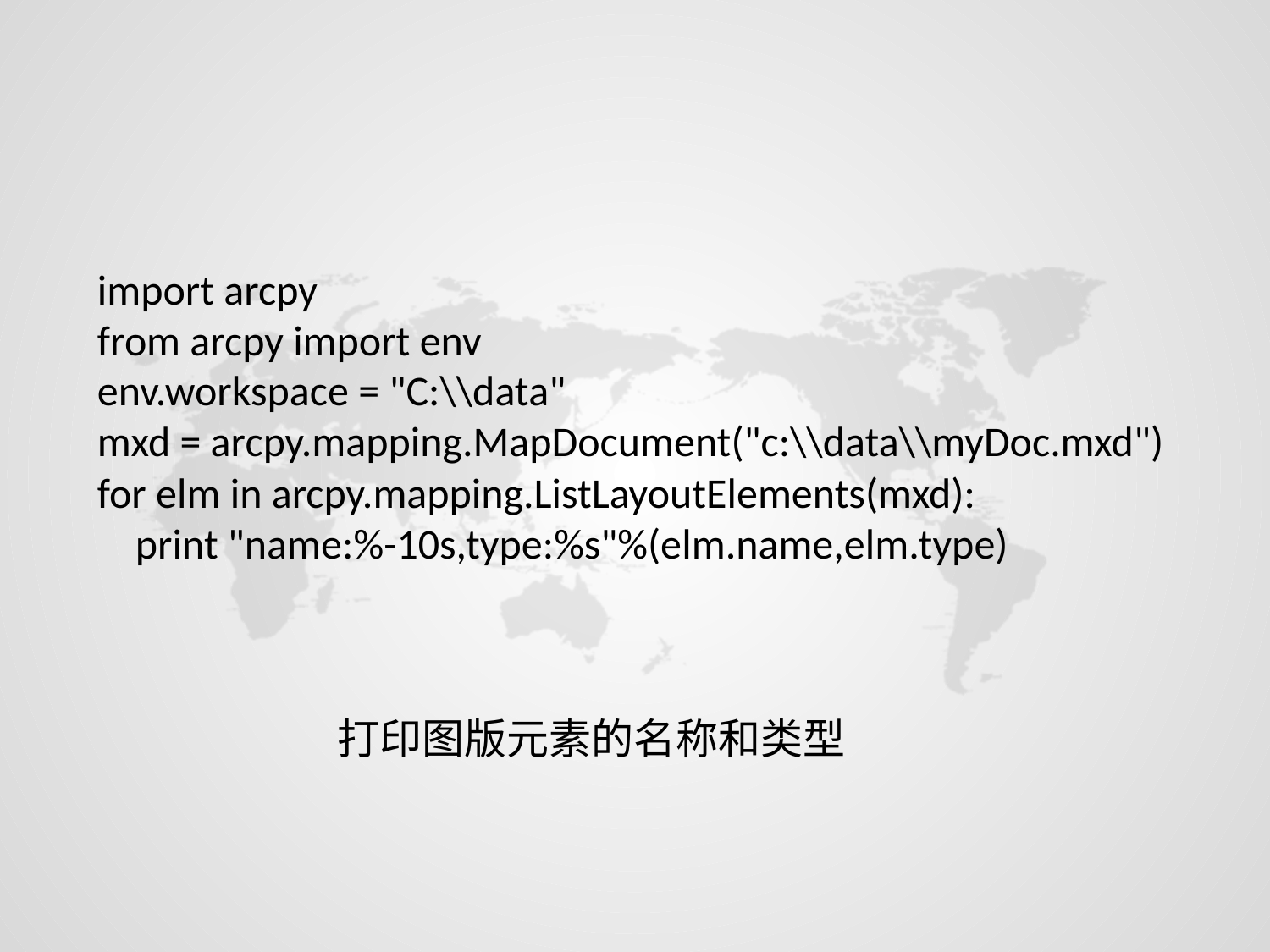

import arcpy
from arcpy import env
env.workspace = "C:\\data"
mxd = arcpy.mapping.MapDocument("c:\\data\\myDoc.mxd")
for elm in arcpy.mapping.ListLayoutElements(mxd):
    print "name:%-10s,type:%s"%(elm.name,elm.type)
打印图版元素的名称和类型